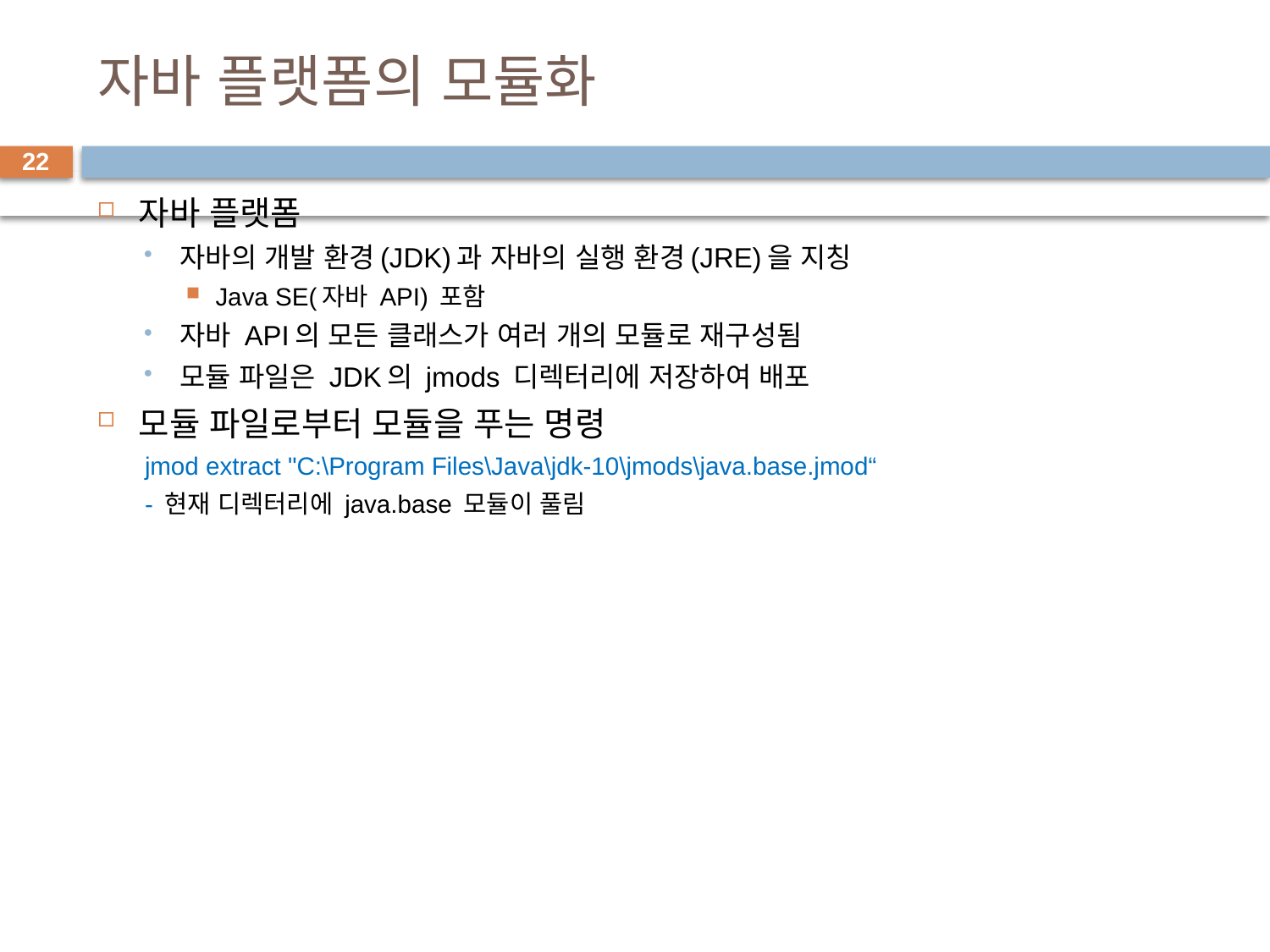

# 자바 플랫폼의 모듈화
22
자바 플랫폼
자바의 개발 환경(JDK)과 자바의 실행 환경(JRE)을 지칭
Java SE(자바 API) 포함
자바 API의 모든 클래스가 여러 개의 모듈로 재구성됨
모듈 파일은 JDK의 jmods 디렉터리에 저장하여 배포
모듈 파일로부터 모듈을 푸는 명령
jmod extract "C:\Program Files\Java\jdk-10\jmods\java.base.jmod“
	- 현재 디렉터리에 java.base 모듈이 풀림